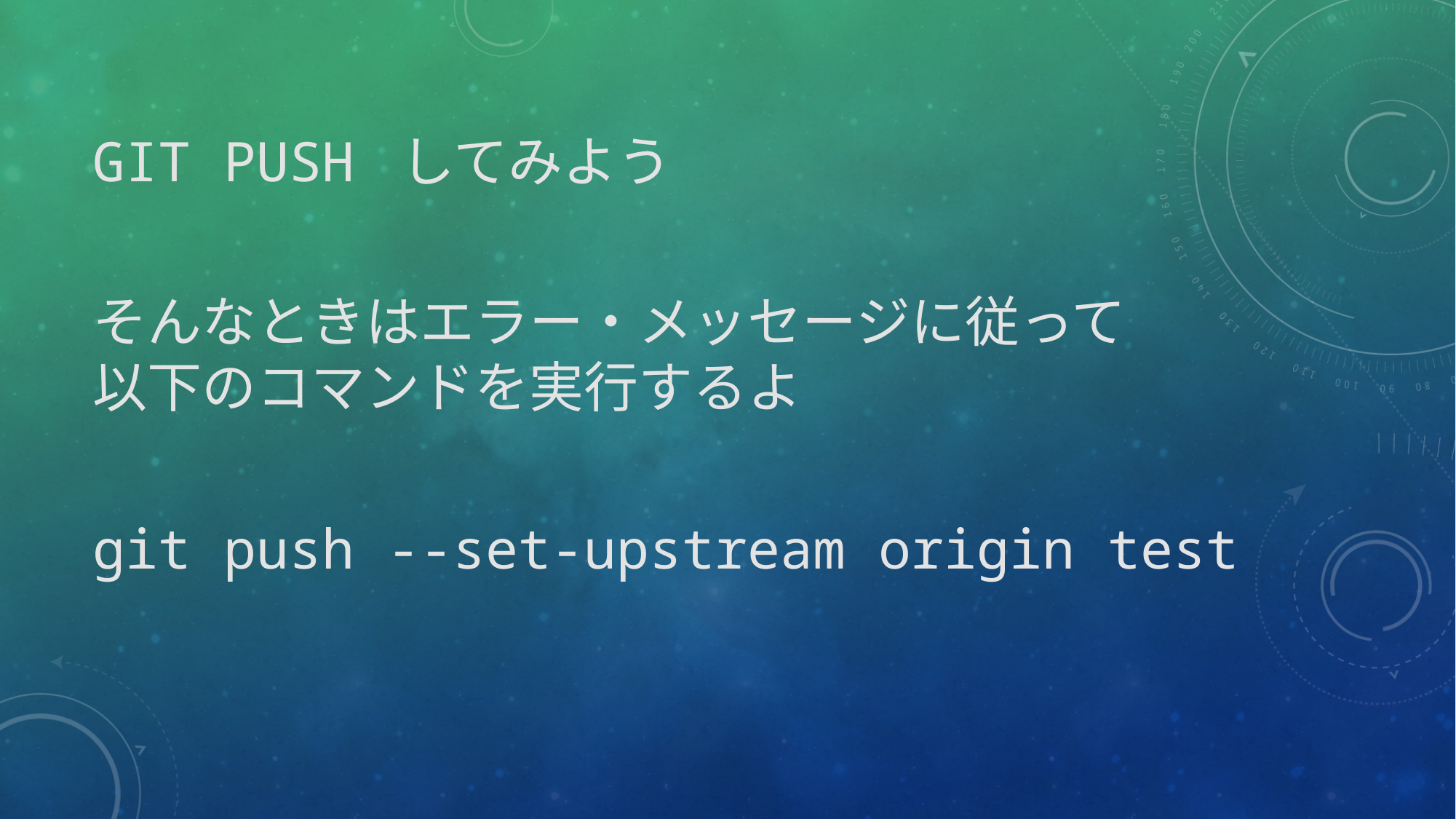

# git push してみよう
そんなときはエラー・メッセージに従って
以下のコマンドを実行するよ

git push --set-upstream origin test